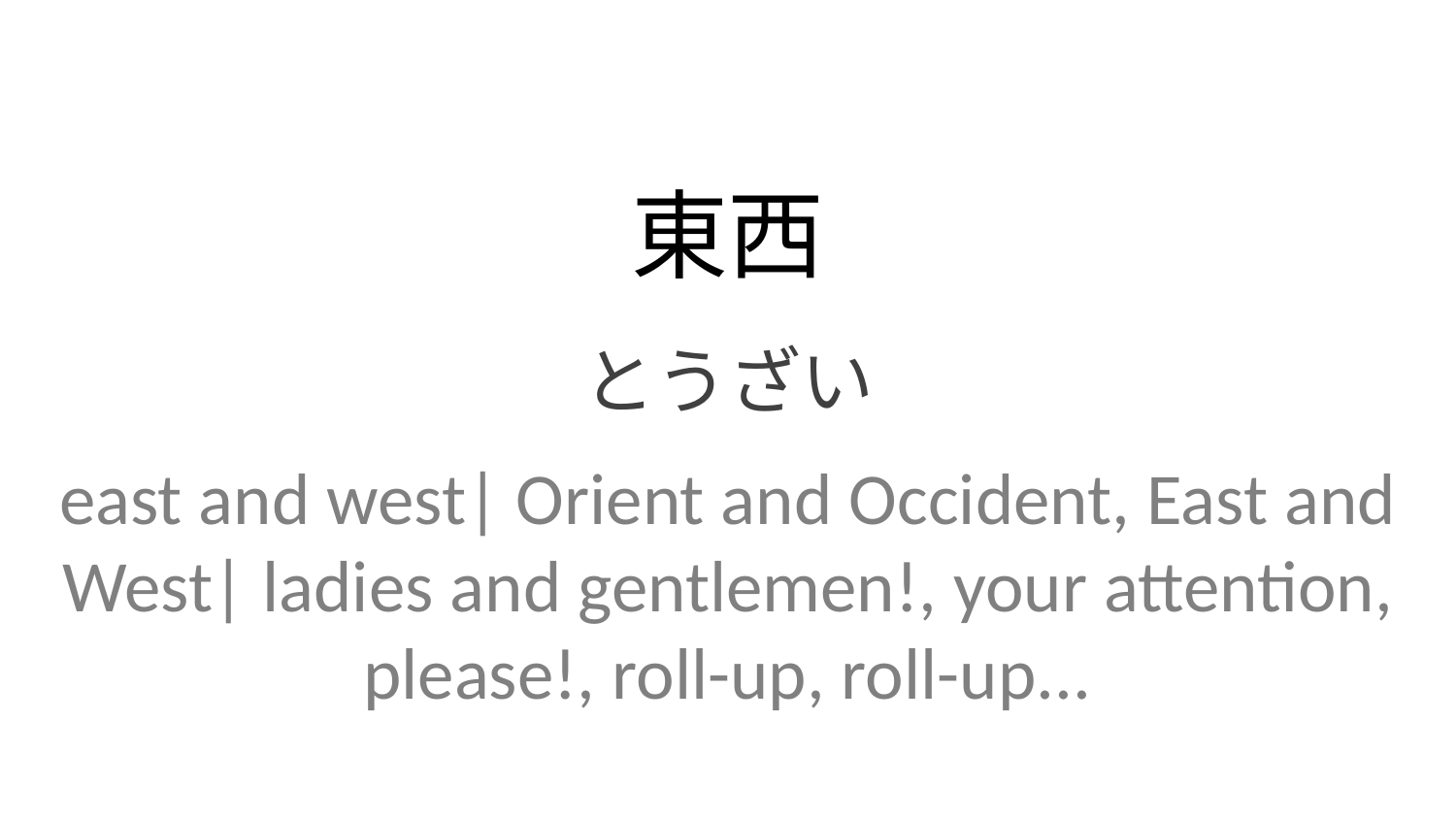

東西

とうざい
east and west| Orient and Occident, East and West| ladies and gentlemen!, your attention, please!, roll-up, roll-up...